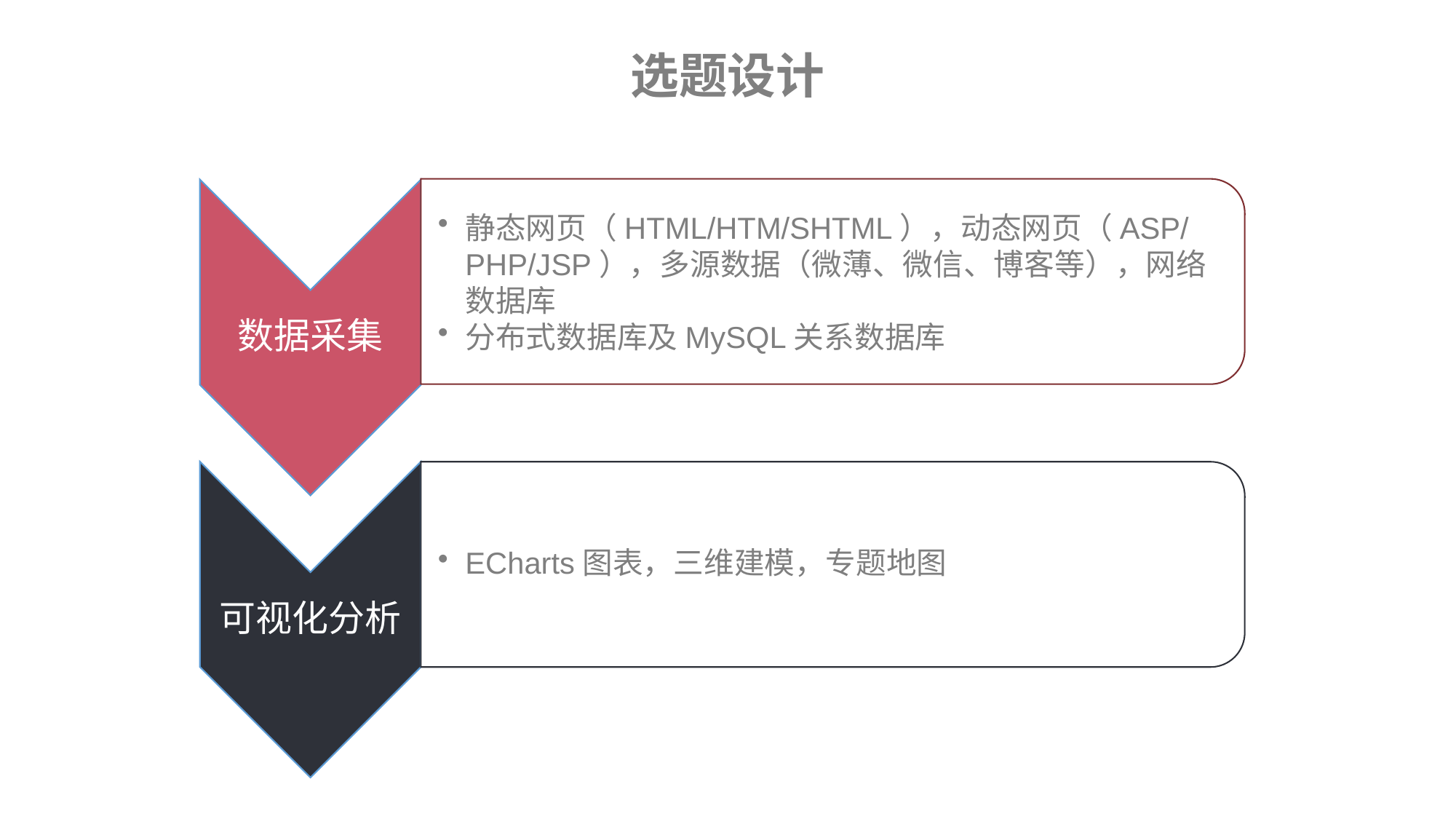

选题设计
数据采集
静态网页（HTML/HTM/SHTML），动态网页（ASP/PHP/JSP），多源数据（微薄、微信、博客等），网络数据库
分布式数据库及MySQL关系数据库
可视化分析
ECharts图表，三维建模，专题地图